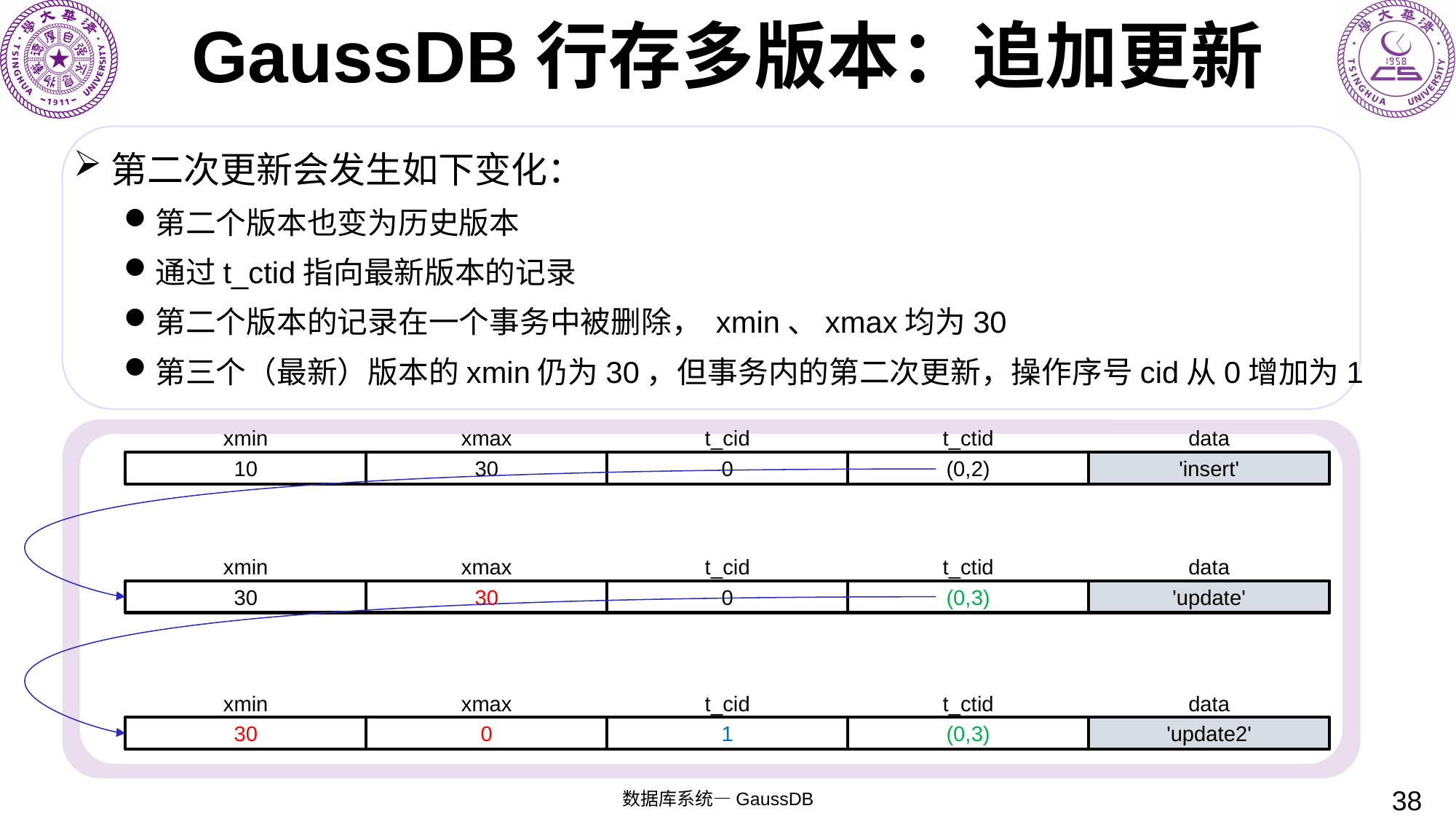

# GaussDB行存多版本：追加更新

第二次更新会发生如下变化：
第二个版本也变为历史版本
通过t_ctid指向最新版本的记录
第二个版本的记录在一个事务中被删除， xmin、xmax均为30
第三个（最新）版本的xmin仍为30，但事务内的第二次更新，操作序号cid从0增加为1

xmin
xmax
t_cid
t_ctid
data
10
30
0
(0,2)
'insert'
xmin
xmax
t_cid
t_ctid
data
30
30
0
(0,3)
'update'
xmin
xmax
t_cid
t_ctid
data
30
0
1
(0,3)
'update2'

38
数据库系统—GaussDB